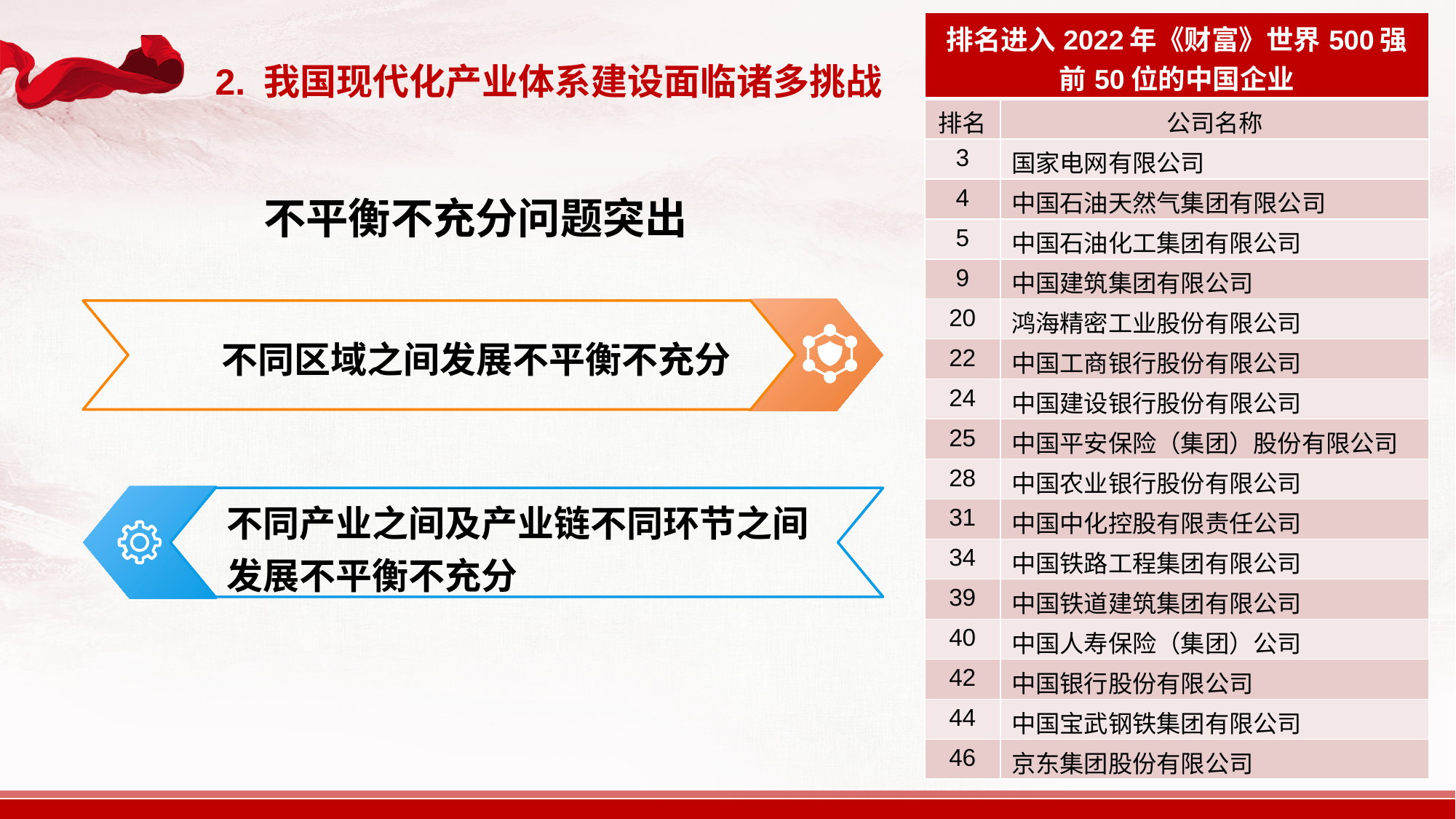

| 排名进入2022年《财富》世界500强 前50位的中国企业 |  |
| --- | --- |
| 排名 | 公司名称 |
| 3 | 国家电网有限公司 |
| 4 | 中国石油天然气集团有限公司 |
| 5 | 中国石油化工集团有限公司 |
| 9 | 中国建筑集团有限公司 |
| 20 | 鸿海精密工业股份有限公司 |
| 22 | 中国工商银行股份有限公司 |
| 24 | 中国建设银行股份有限公司 |
| 25 | 中国平安保险（集团）股份有限公司 |
| 28 | 中国农业银行股份有限公司 |
| 31 | 中国中化控股有限责任公司 |
| 34 | 中国铁路工程集团有限公司 |
| 39 | 中国铁道建筑集团有限公司 |
| 40 | 中国人寿保险（集团）公司 |
| 42 | 中国银行股份有限公司 |
| 44 | 中国宝武钢铁集团有限公司 |
| 46 | 京东集团股份有限公司 |
2. 我国现代化产业体系建设面临诸多挑战
不平衡不充分问题突出

不同区域之间发展不平衡不充分

不同产业之间及产业链不同环节之间发展不平衡不充分